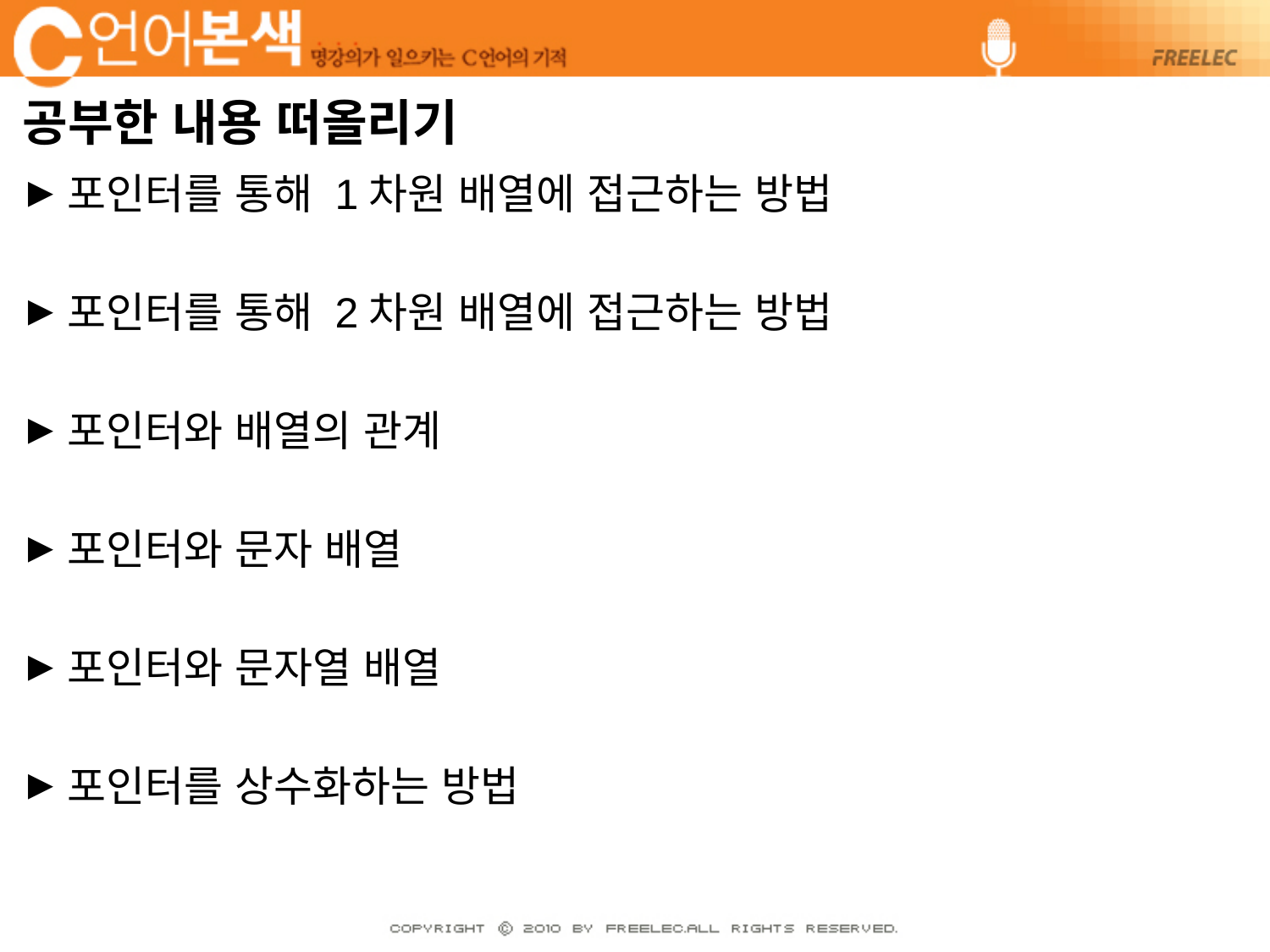

# 공부한 내용 떠올리기
포인터를 통해 1차원 배열에 접근하는 방법

포인터를 통해 2차원 배열에 접근하는 방법

포인터와 배열의 관계

포인터와 문자 배열

포인터와 문자열 배열

포인터를 상수화하는 방법